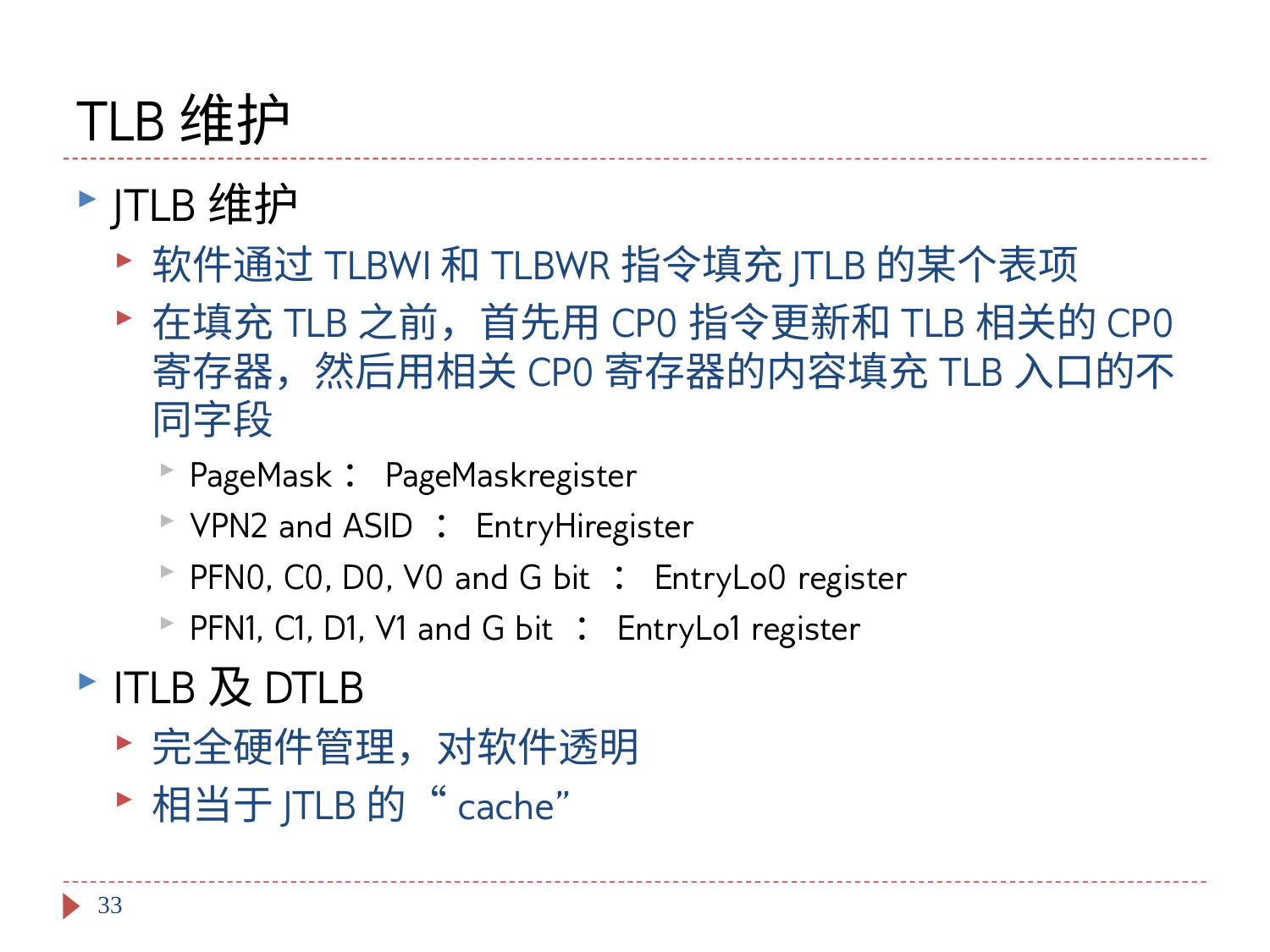

# TLB维护
JTLB维护
软件通过TLBWI和TLBWR指令填充JTLB的某个表项
在填充TLB之前，首先用CP0指令更新和TLB相关的CP0寄存器，然后用相关CP0寄存器的内容填充TLB入口的不同字段
PageMask：PageMaskregister
VPN2 and ASID ：EntryHiregister
PFN0, C0, D0, V0 and G bit ：EntryLo0 register
PFN1, C1, D1, V1 and G bit ：EntryLo1 register
ITLB及DTLB
完全硬件管理，对软件透明
相当于JTLB的“cache”

33